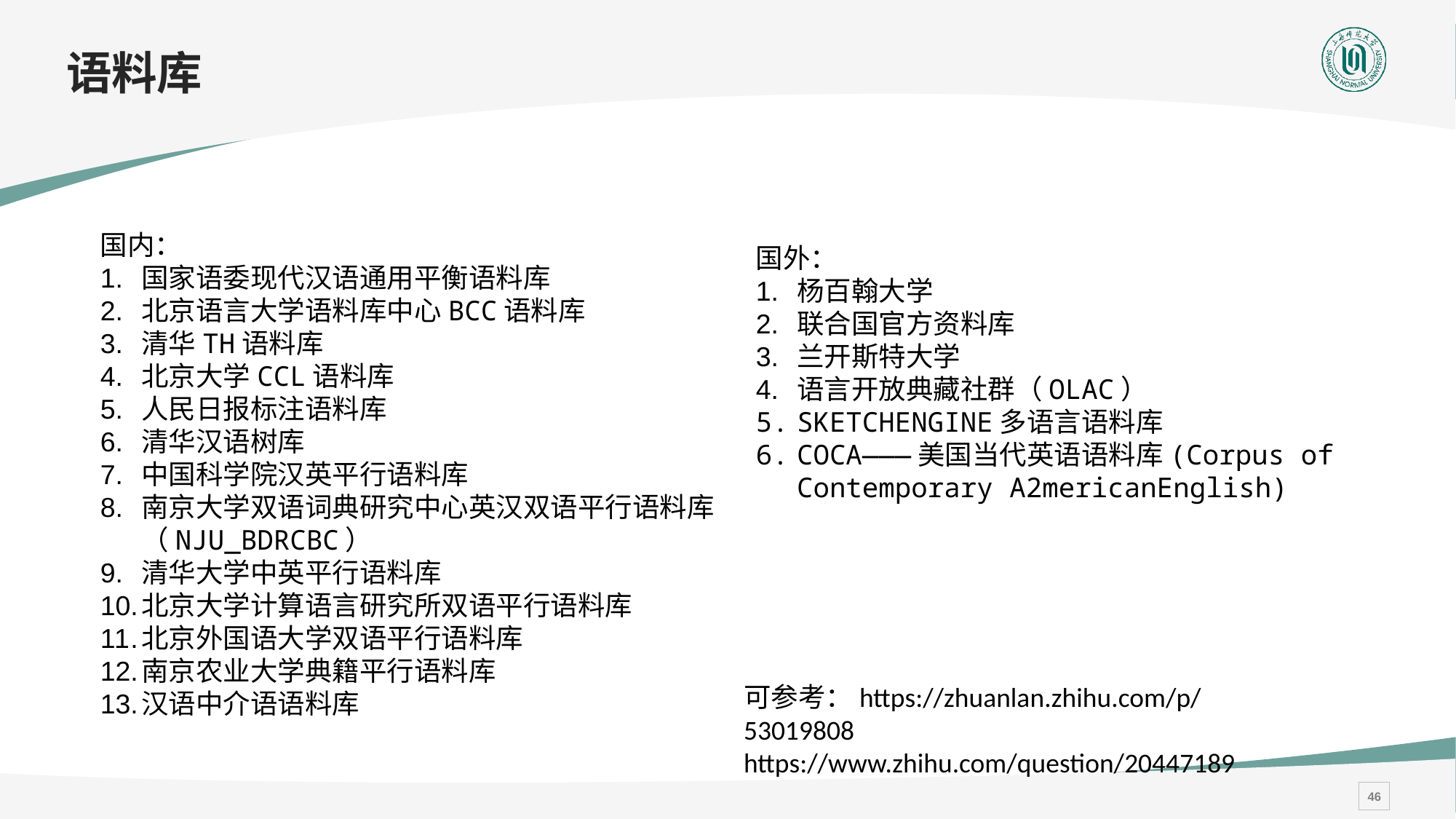

# 语料库
国内：
国家语委现代汉语通用平衡语料库
北京语言大学语料库中心BCC语料库
清华TH语料库
北京大学CCL语料库
人民日报标注语料库
清华汉语树库
中国科学院汉英平行语料库
南京大学双语词典研究中心英汉双语平行语料库（NJU_BDRCBC）
清华大学中英平行语料库
北京大学计算语言研究所双语平行语料库
北京外国语大学双语平行语料库
南京农业大学典籍平行语料库
汉语中介语语料库
国外：
杨百翰大学
联合国官方资料库
兰开斯特大学
语言开放典藏社群（OLAC）
SKETCHENGINE多语言语料库
COCA———美国当代英语语料库(Corpus of Contemporary A2mericanEnglish)
可参考：https://zhuanlan.zhihu.com/p/53019808
https://www.zhihu.com/question/20447189